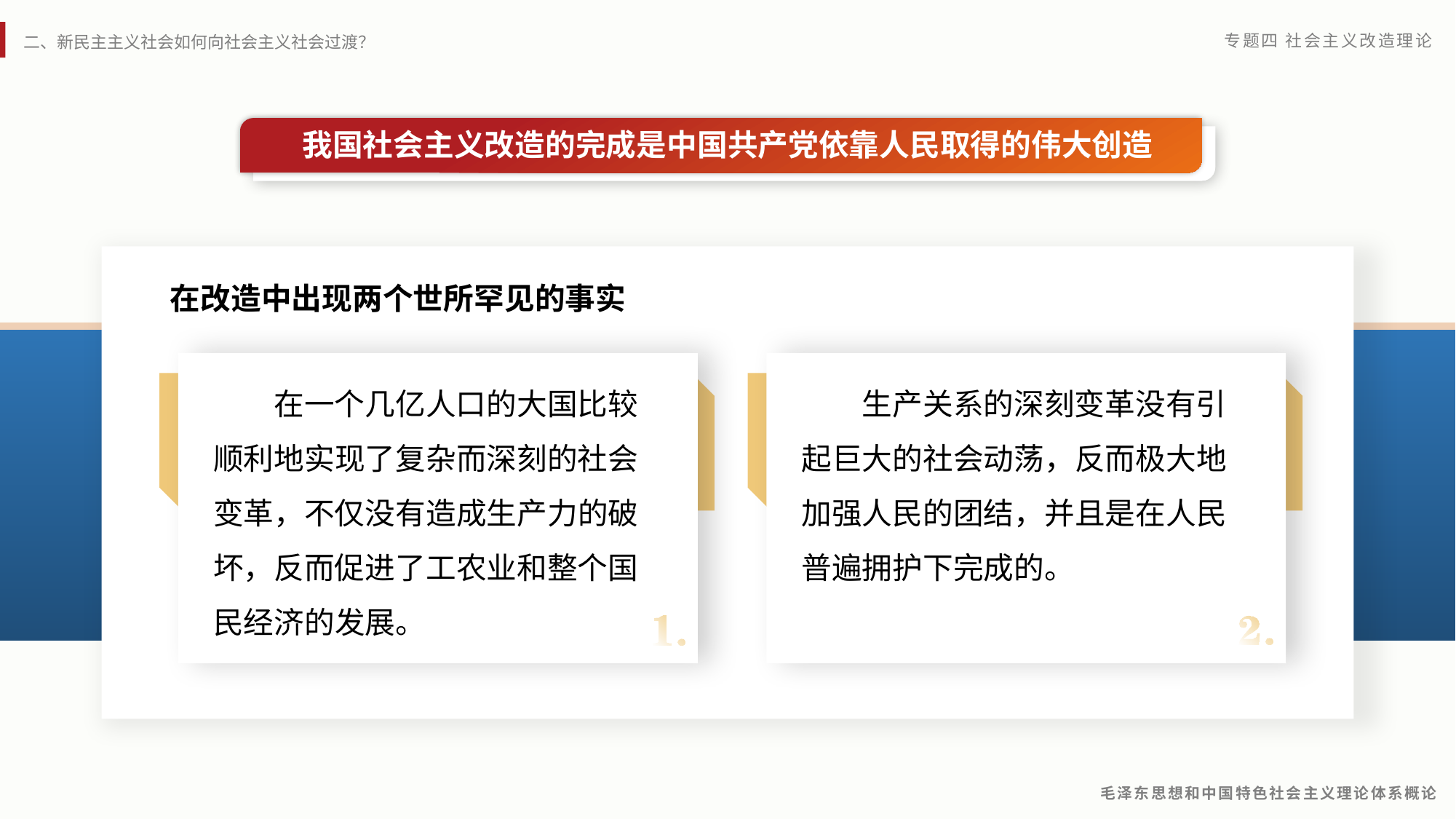

我国社会主义改造的完成是中国共产党依靠人民取得的伟大创造

在改造中出现两个世所罕见的事实

在一个几亿人口的大国比较顺利地实现了复杂而深刻的社会变革，不仅没有造成生产力的破坏，反而促进了工农业和整个国民经济的发展。
生产关系的深刻变革没有引起巨大的社会动荡，反而极大地加强人民的团结，并且是在人民普遍拥护下完成的。